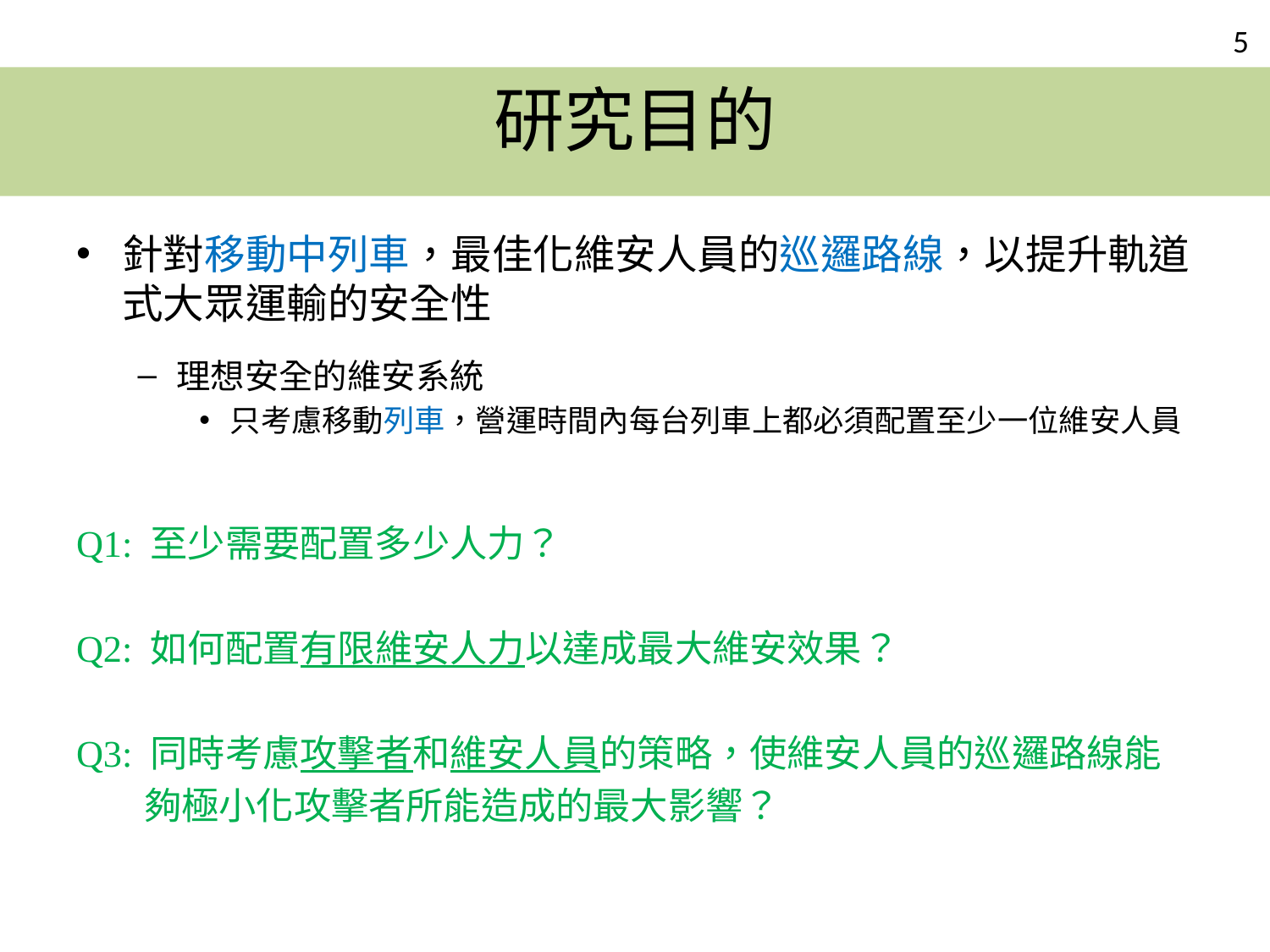

# 研究目的
針對移動中列車，最佳化維安人員的巡邏路線，以提升軌道式大眾運輸的安全性
理想安全的維安系統
只考慮移動列車，營運時間內每台列車上都必須配置至少一位維安人員

Q1: 至少需要配置多少人力？

Q2: 如何配置有限維安人力以達成最大維安效果？

Q3: 同時考慮攻擊者和維安人員的策略，使維安人員的巡邏路線能
       夠極小化攻擊者所能造成的最大影響？